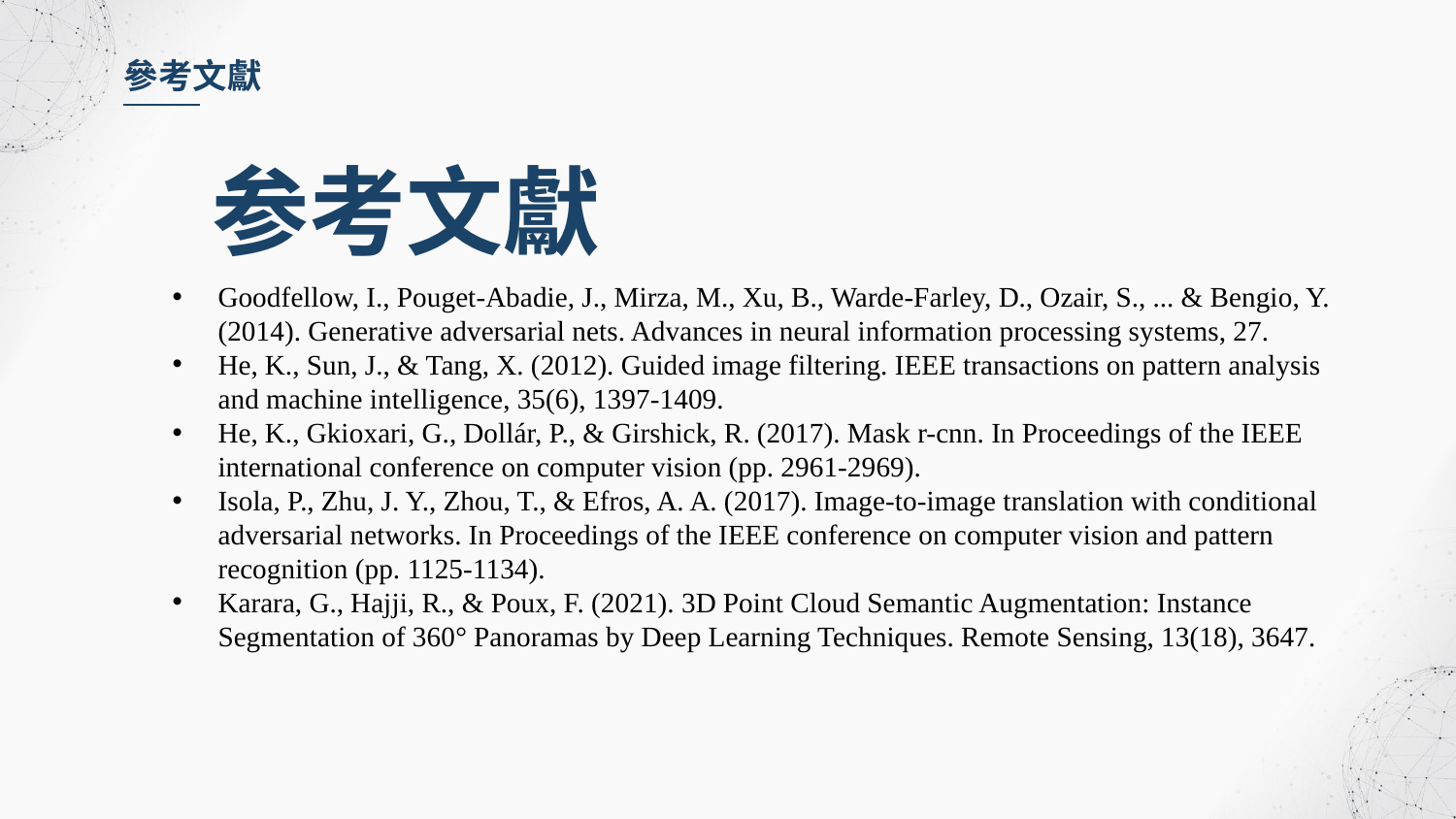

參考文獻
参考文獻
Goodfellow, I., Pouget-Abadie, J., Mirza, M., Xu, B., Warde-Farley, D., Ozair, S., ... & Bengio, Y. (2014). Generative adversarial nets. Advances in neural information processing systems, 27.
He, K., Sun, J., & Tang, X. (2012). Guided image filtering. IEEE transactions on pattern analysis and machine intelligence, 35(6), 1397-1409.
He, K., Gkioxari, G., Dollár, P., & Girshick, R. (2017). Mask r-cnn. In Proceedings of the IEEE international conference on computer vision (pp. 2961-2969).
Isola, P., Zhu, J. Y., Zhou, T., & Efros, A. A. (2017). Image-to-image translation with conditional adversarial networks. In Proceedings of the IEEE conference on computer vision and pattern recognition (pp. 1125-1134).
Karara, G., Hajji, R., & Poux, F. (2021). 3D Point Cloud Semantic Augmentation: Instance Segmentation of 360° Panoramas by Deep Learning Techniques. Remote Sensing, 13(18), 3647.